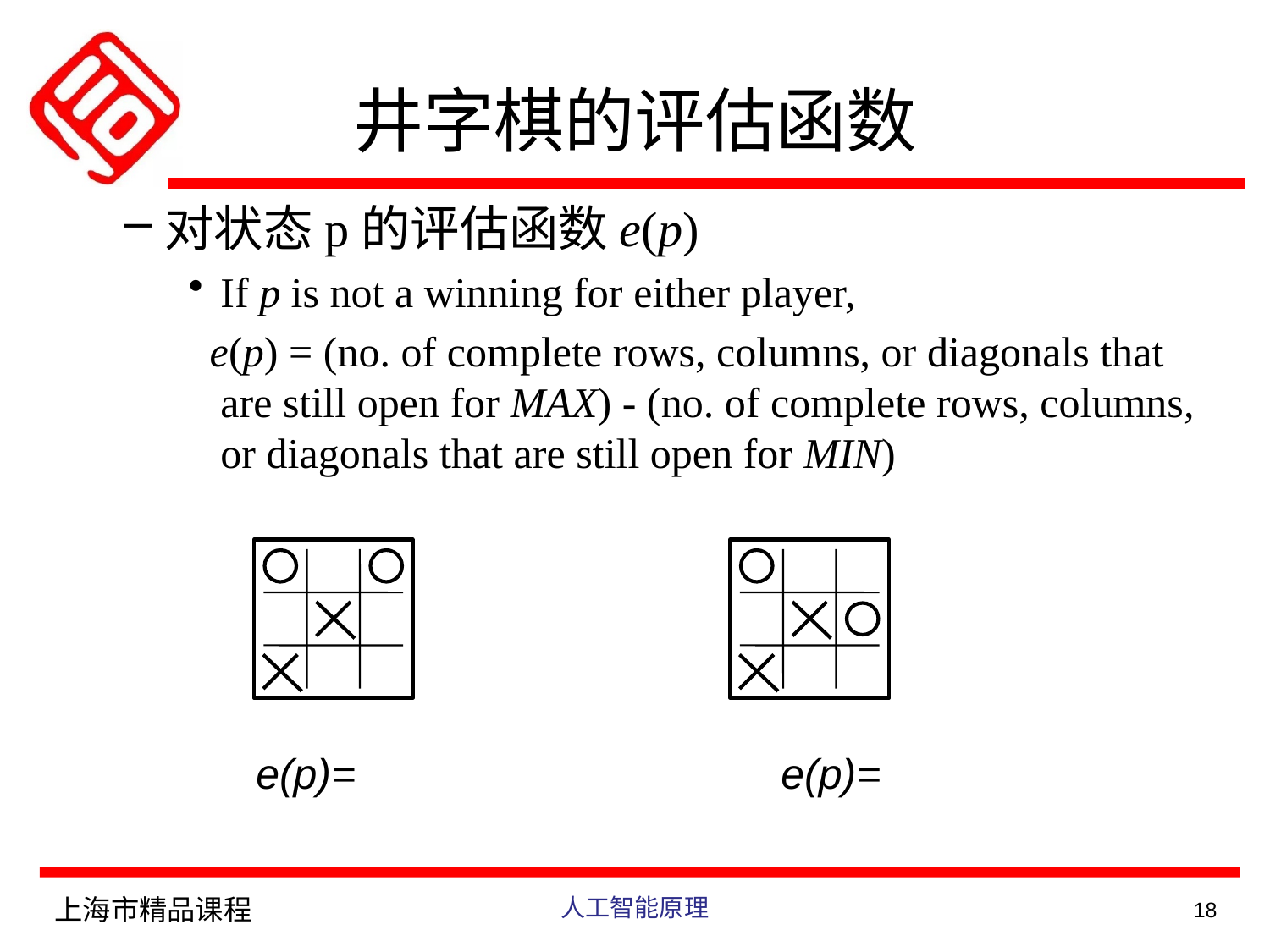

井字棋的评估函数
对状态p的评估函数e(p)
If p is not a winning for either player,
  e(p) = (no. of complete rows, columns, or diagonals that are still open for MAX) - (no. of complete rows, columns, or diagonals that are still open for MIN)

e(p)=                                    e(p)=
上海市精品课程
人工智能原理
18